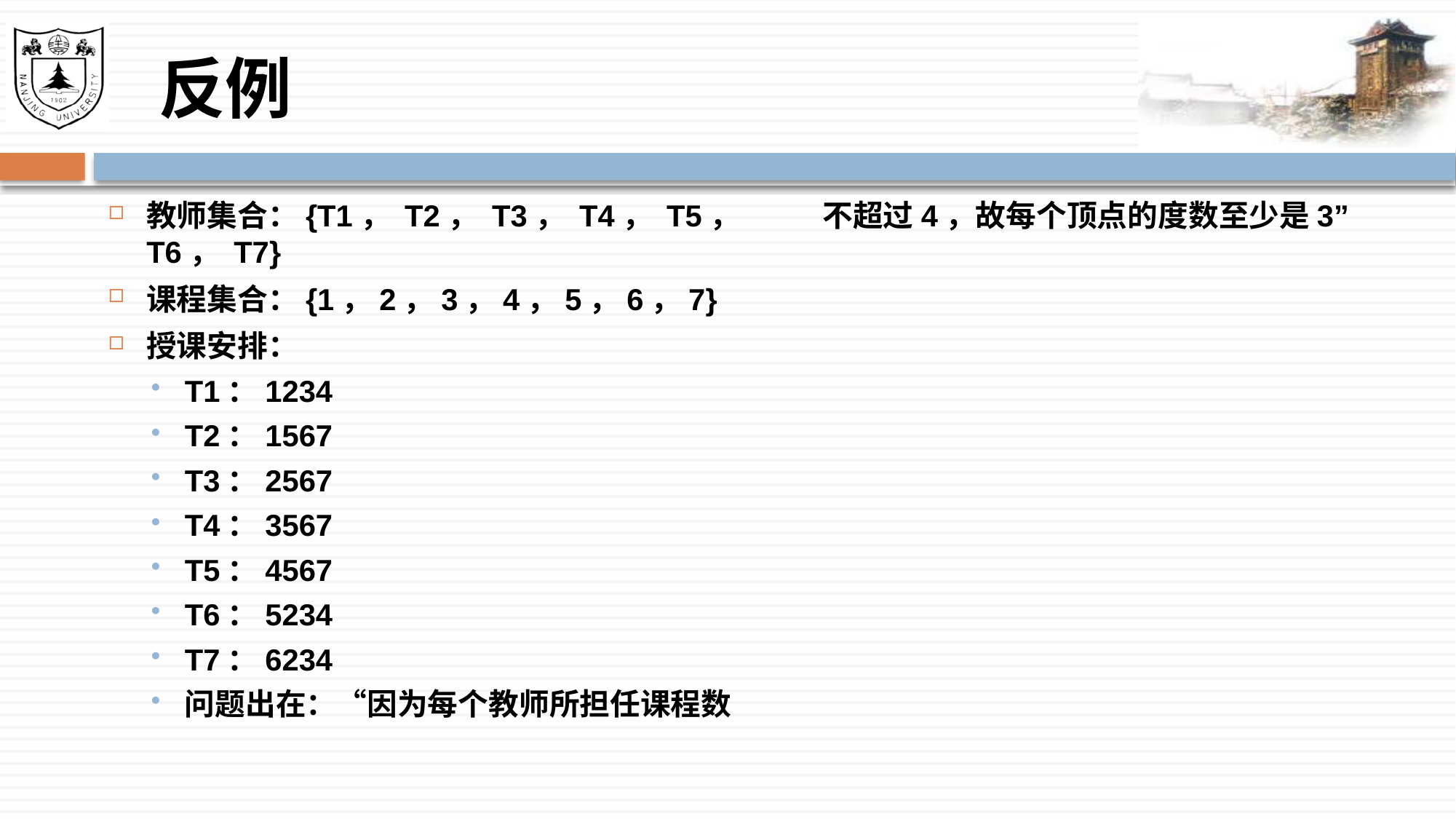

# 反例
教师集合：{T1， T2， T3， T4， T5， T6， T7}
课程集合：{1，2，3，4，5，6，7}
授课安排：
T1：1234
T2：1567
T3：2567
T4：3567
T5：4567
T6：5234
T7：6234
问题出在：“因为每个教师所担任课程数不超过4，故每个顶点的度数至少是3”